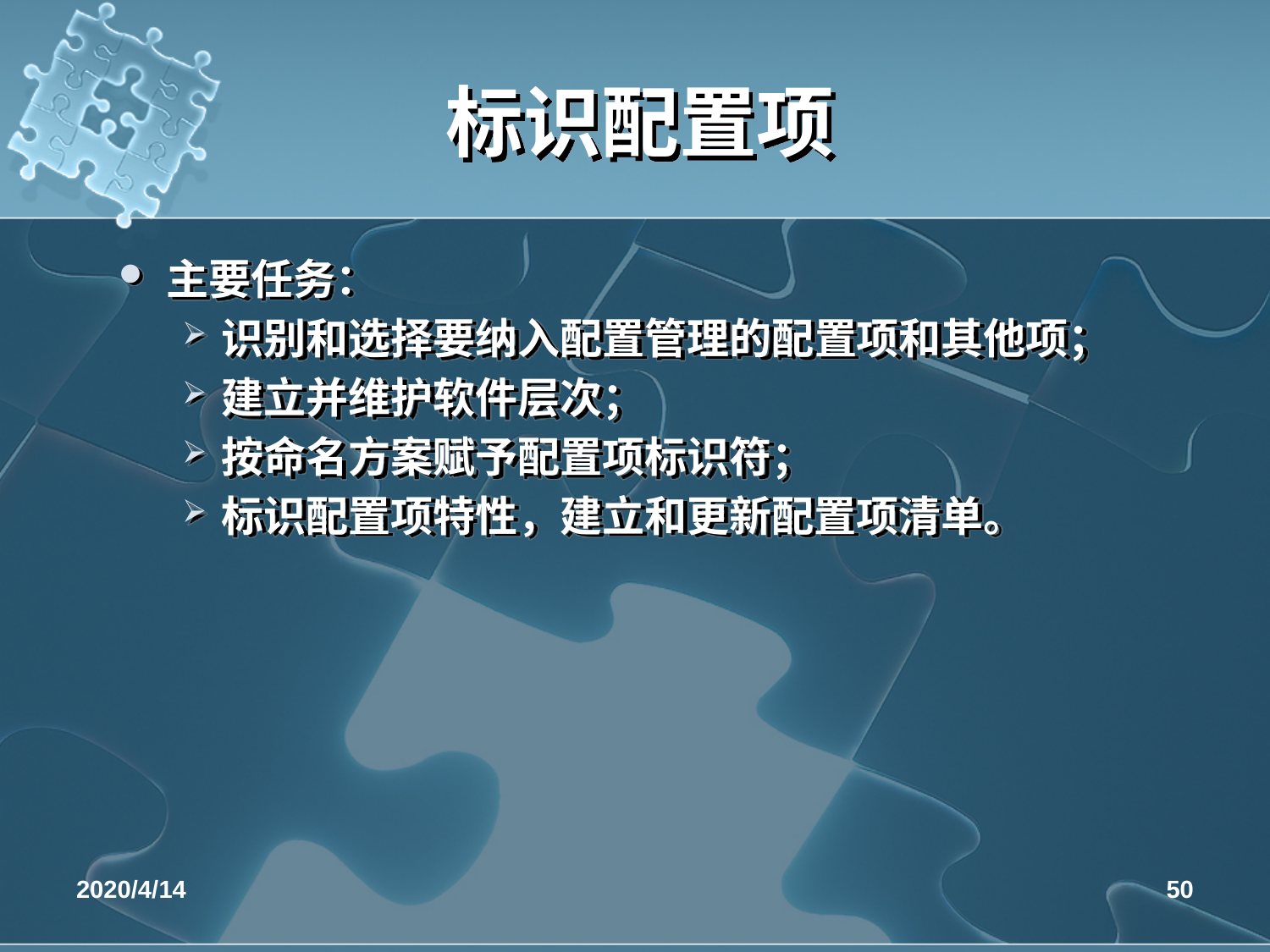

# 标识配置项
主要任务：
识别和选择要纳入配置管理的配置项和其他项；
建立并维护软件层次；
按命名方案赋予配置项标识符；
标识配置项特性，建立和更新配置项清单。
2020/4/14
50